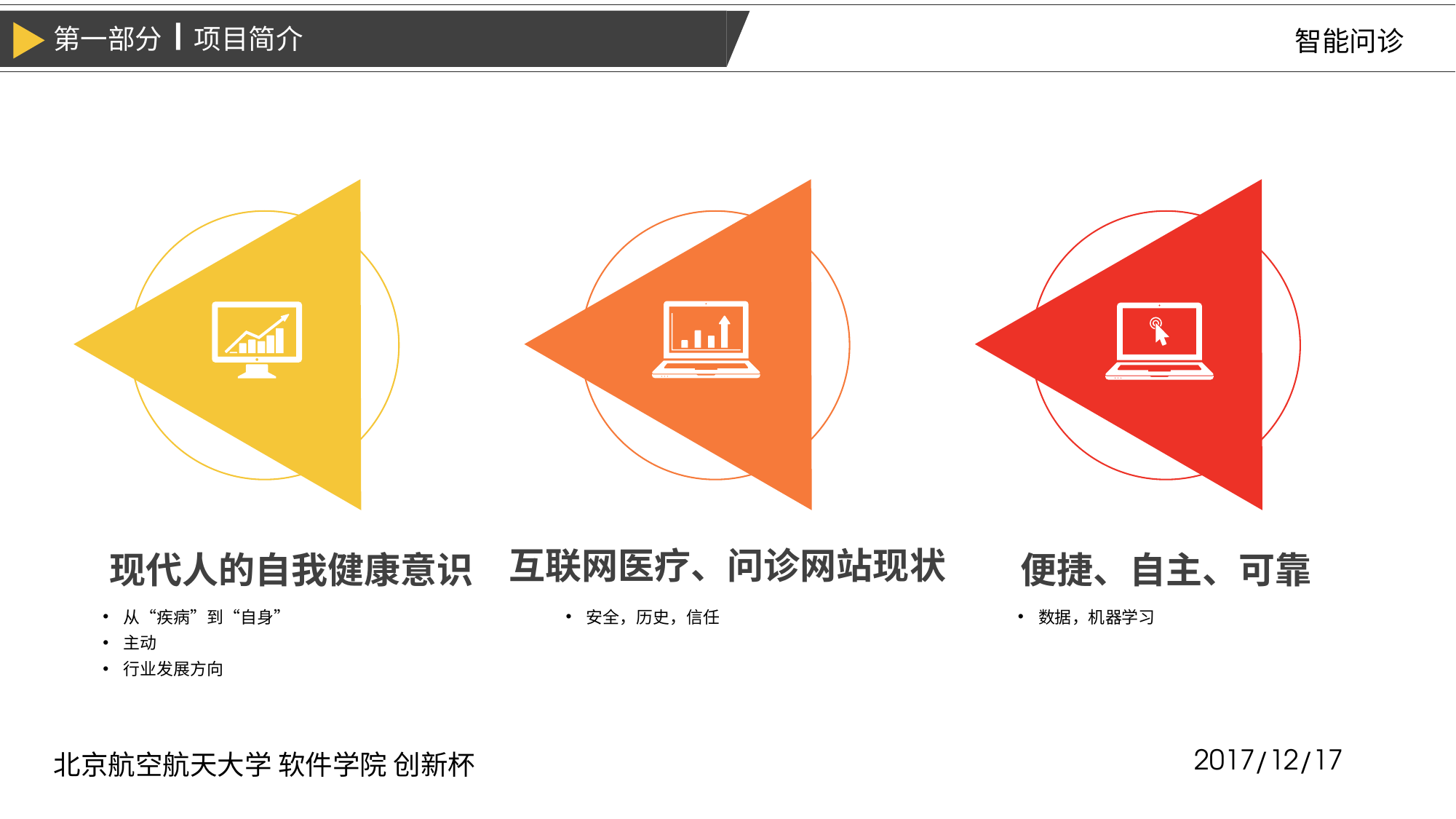

第一部分 | 项目简介
智能问诊

互联网医疗、问诊网站现状
现代人的自我健康意识
便捷、自主、可靠
从“疾病”到“自身”
主动
行业发展方向
安全，历史，信任
数据，机器学习
2017/12/17
北京航空航天大学 软件学院 创新杯